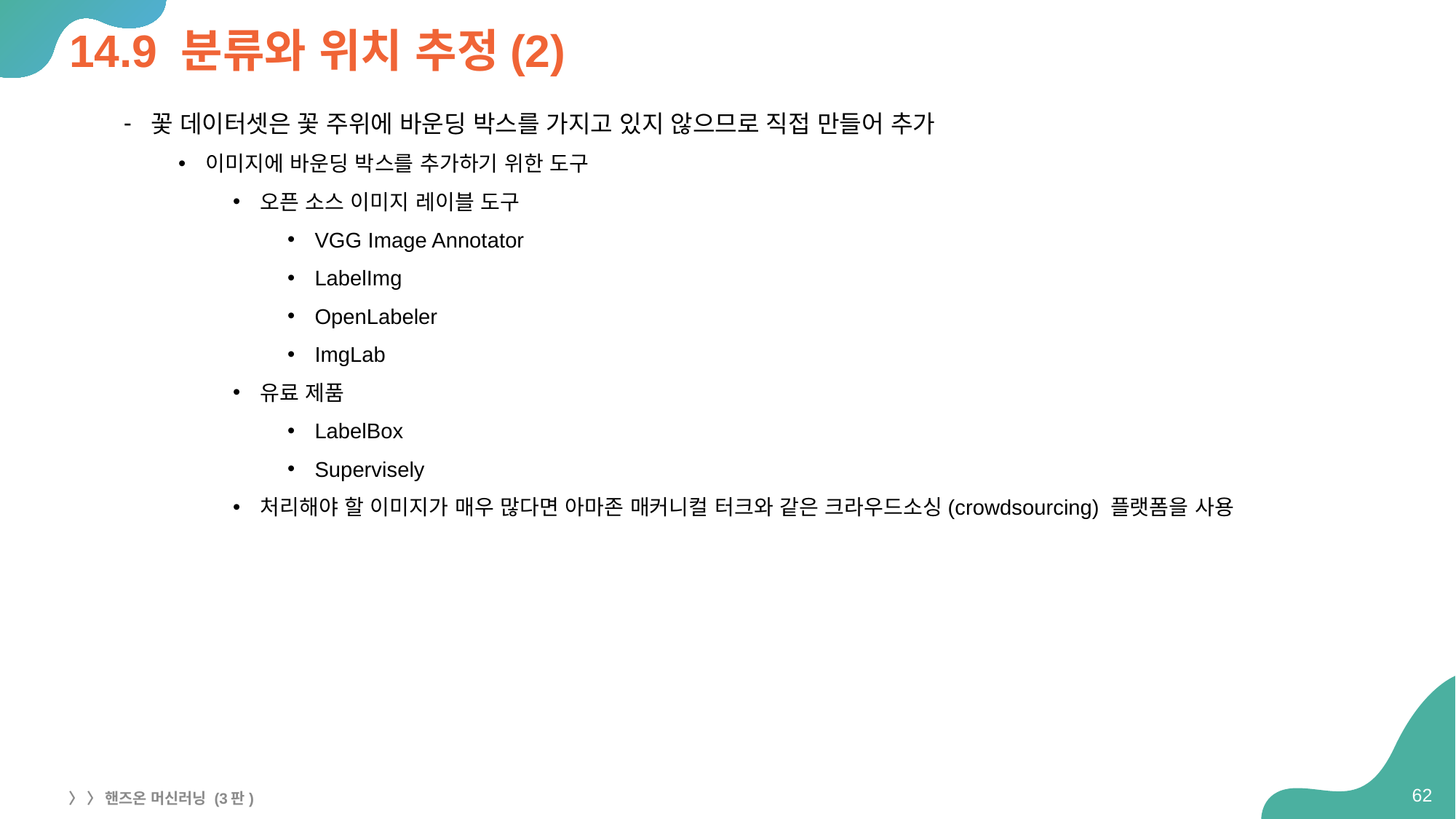

# 14.9 분류와 위치 추정(2)
꽃 데이터셋은 꽃 주위에 바운딩 박스를 가지고 있지 않으므로 직접 만들어 추가
이미지에 바운딩 박스를 추가하기 위한 도구
오픈 소스 이미지 레이블 도구
VGG Image Annotator
LabelImg
OpenLabeler
ImgLab
유료 제품
LabelBox
Supervisely
처리해야 할 이미지가 매우 많다면 아마존 매커니컬 터크와 같은 크라우드소싱(crowdsourcing) 플랫폼을 사용
62
〉 〉 핸즈온 머신러닝 (3판)